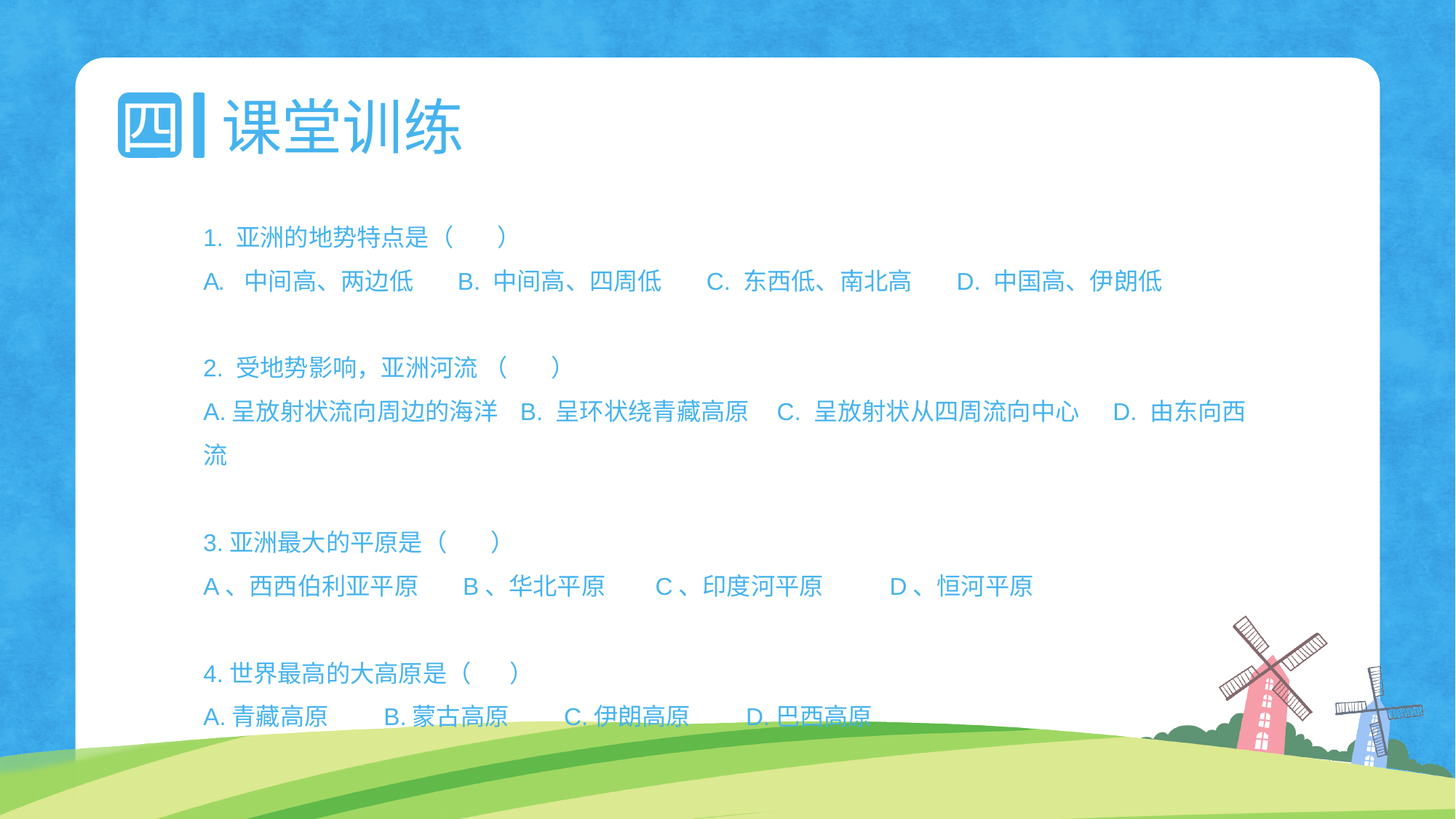

四
课堂训练
1. 亚洲的地势特点是（        ）
中间高、两边低       B. 中间高、四周低       C. 东西低、南北高       D. 中国高、伊朗低

2. 受地势影响，亚洲河流 （        ）
A.呈放射状流向周边的海洋   B. 呈环状绕青藏高原    C. 呈放射状从四周流向中心     D. 由东向西流

3.亚洲最大的平原是（        ）
A、西西伯利亚平原       B、华北平原        C、印度河平原           D、恒河平原

4.世界最高的大高原是（       ）
A.青藏高原         B.蒙古高原         C.伊朗高原         D.巴西高原